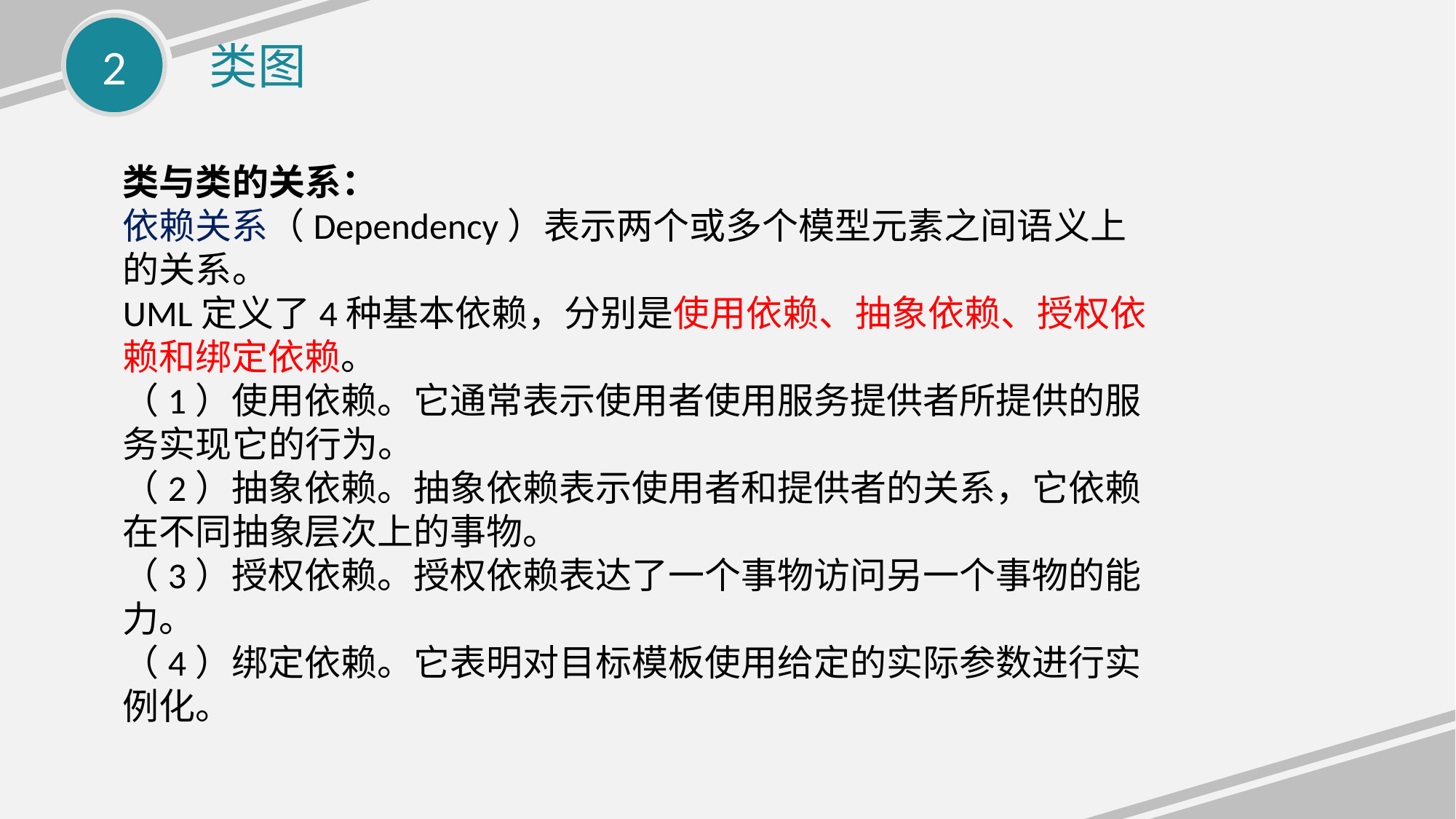

2
类图
类与类的关系：
依赖关系（Dependency）表示两个或多个模型元素之间语义上的关系。
UML定义了4种基本依赖，分别是使用依赖、抽象依赖、授权依赖和绑定依赖。
（1）使用依赖。它通常表示使用者使用服务提供者所提供的服务实现它的行为。
（2）抽象依赖。抽象依赖表示使用者和提供者的关系，它依赖在不同抽象层次上的事物。
（3）授权依赖。授权依赖表达了一个事物访问另一个事物的能力。
（4）绑定依赖。它表明对目标模板使用给定的实际参数进行实例化。